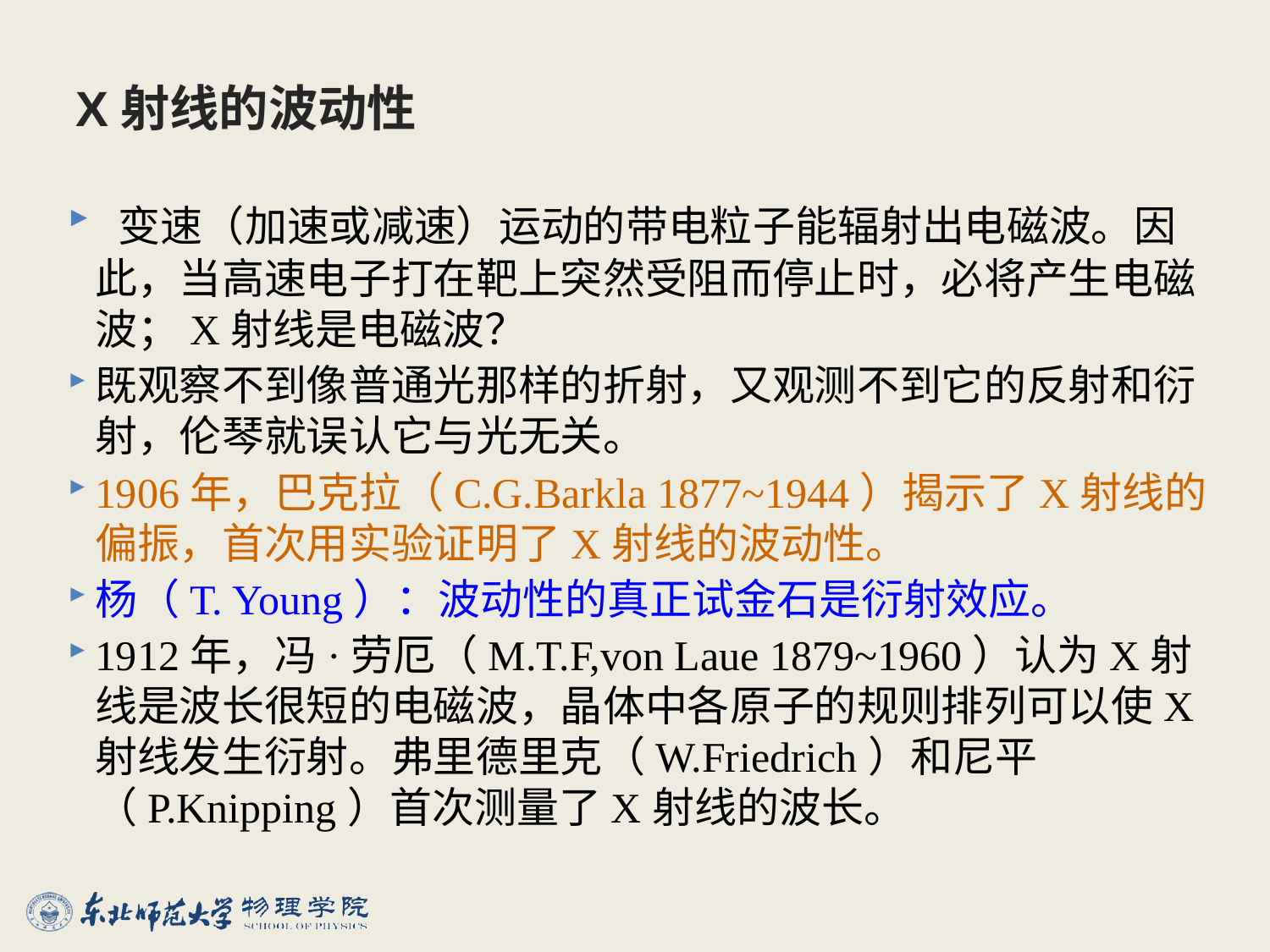

# X射线的波动性
 变速（加速或减速）运动的带电粒子能辐射出电磁波。因此，当高速电子打在靶上突然受阻而停止时，必将产生电磁波；X射线是电磁波？
既观察不到像普通光那样的折射，又观测不到它的反射和衍射，伦琴就误认它与光无关。
1906年，巴克拉（C.G.Barkla 1877~1944）揭示了X射线的偏振，首次用实验证明了X射线的波动性。
杨（T. Young）：波动性的真正试金石是衍射效应。
1912年，冯·劳厄（M.T.F,von Laue 1879~1960）认为X射线是波长很短的电磁波，晶体中各原子的规则排列可以使X射线发生衍射。弗里德里克（W.Friedrich）和尼平（P.Knipping）首次测量了X射线的波长。